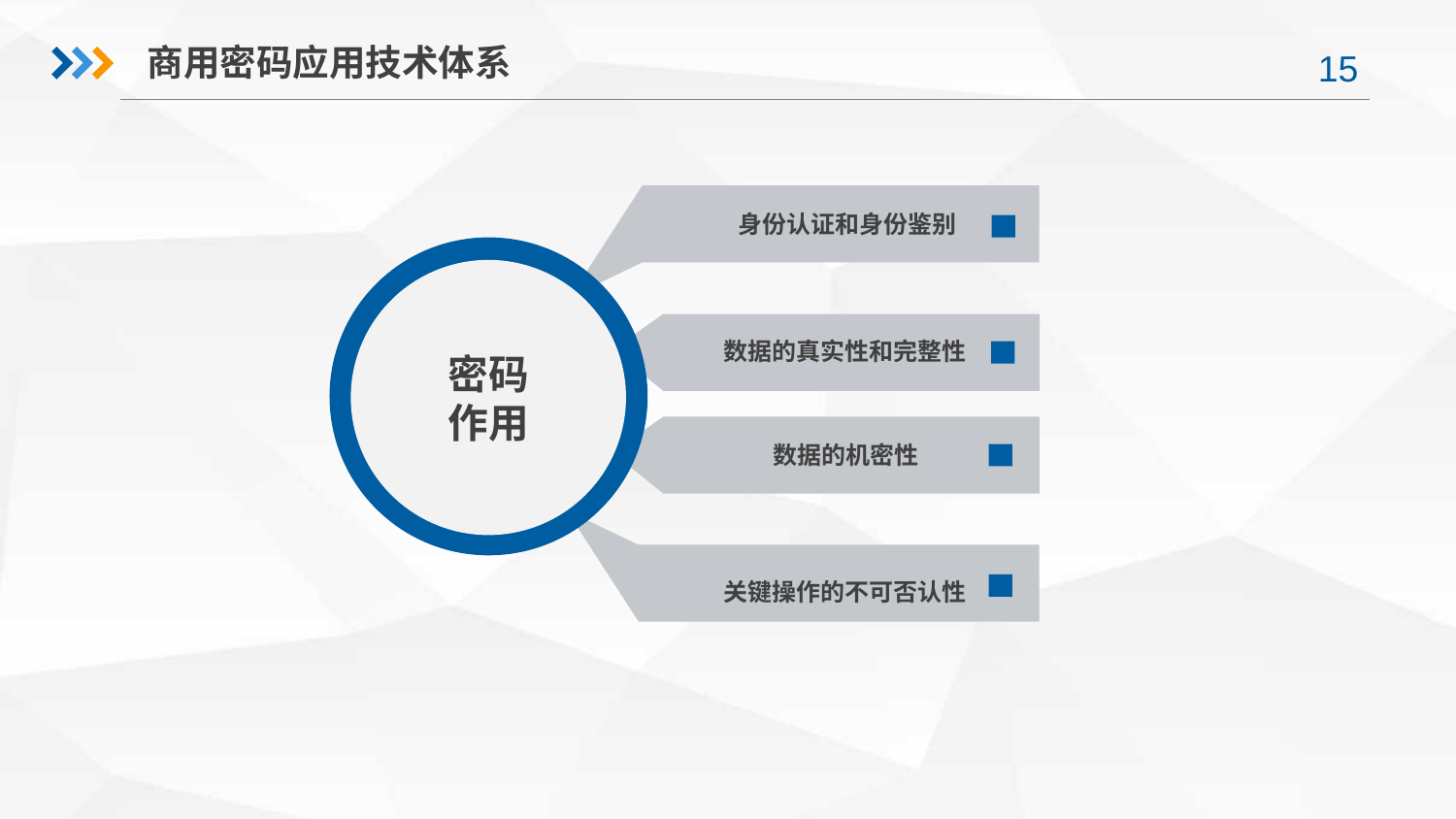

商用密码应用技术体系

身份认证和身份鉴别

密码
作用

数据的真实性和完整性

关键操作的不可否认性

数据的机密性